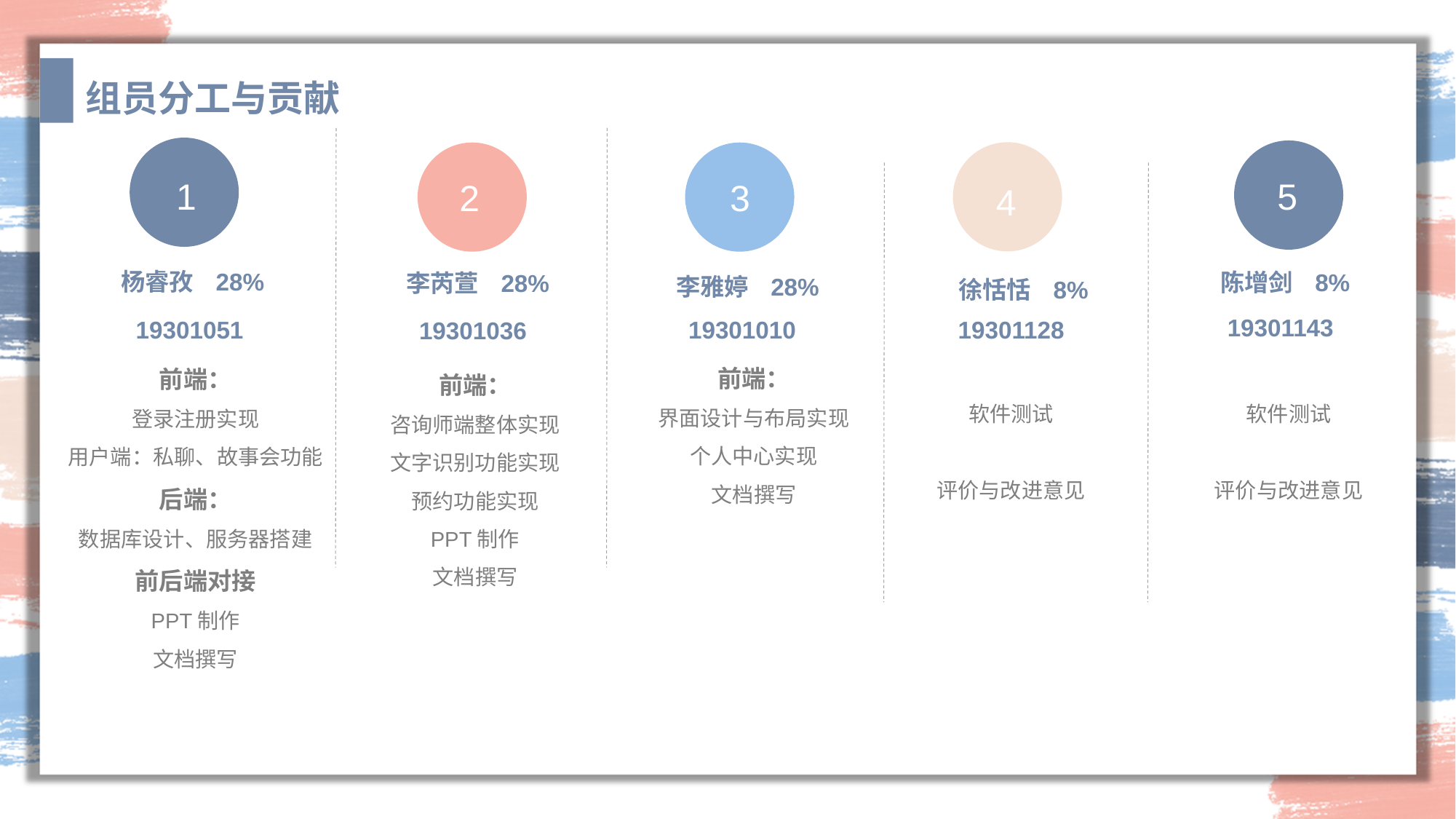

组员分工与贡献

5
1
2
3
4
杨睿孜   28%
陈增剑   8%
李芮萱   28%
李雅婷   28%
徐恬恬   8%
19301143
19301051
19301010
19301128
19301036
前端：
界面设计与布局实现
个人中心实现
文档撰写

前端：
登录注册实现
用户端：私聊、故事会功能
后端：
数据库设计、服务器搭建
前后端对接
PPT制作
文档撰写
前端：
咨询师端整体实现
文字识别功能实现
预约功能实现
PPT制作
文档撰写

软件测试

评价与改进意见
软件测试

评价与改进意见